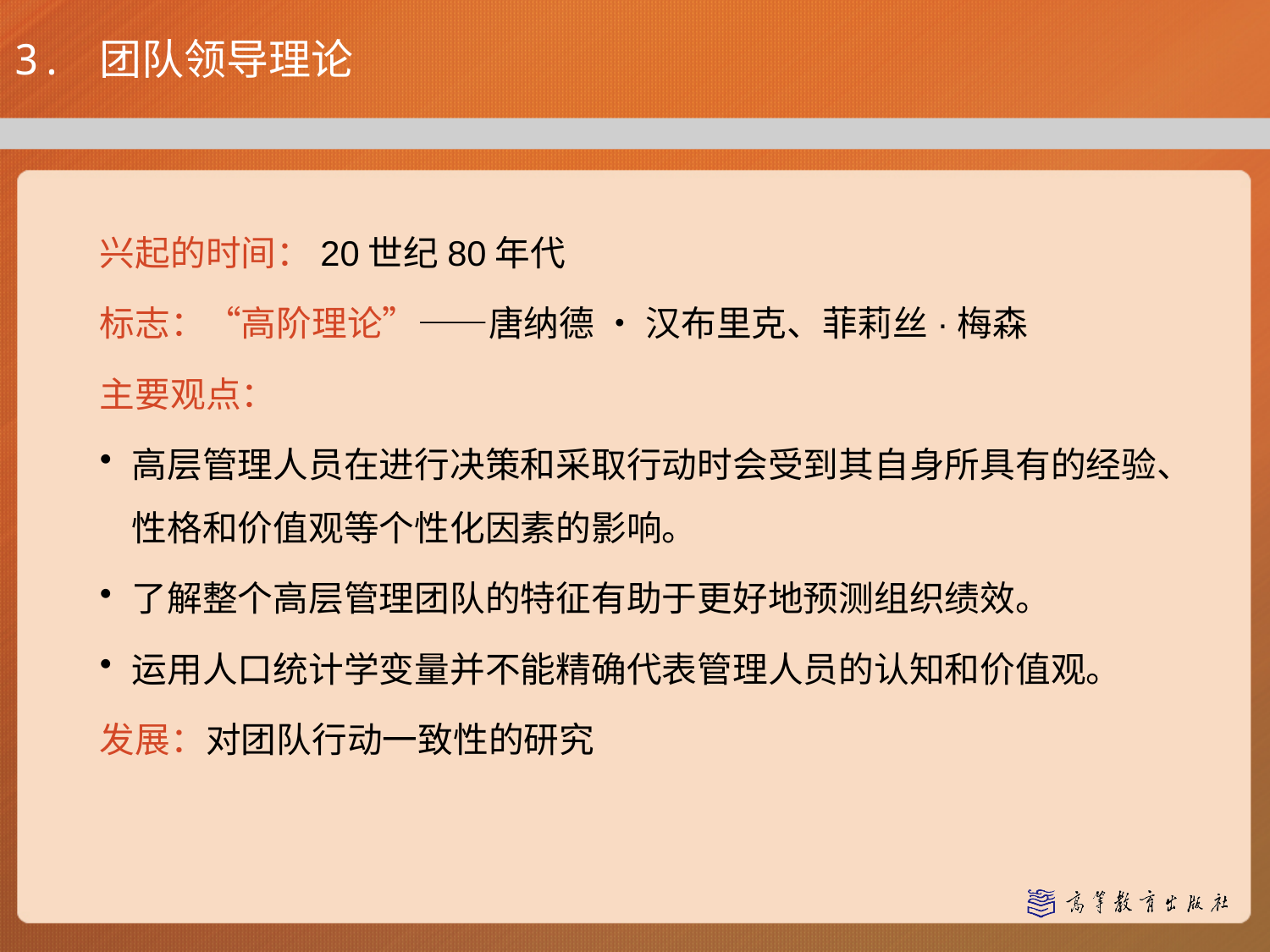

# 3. 团队领导理论
兴起的时间：20世纪80年代
标志：“高阶理论”——唐纳德 • 汉布里克、菲莉丝·梅森
主要观点：
高层管理人员在进行决策和采取行动时会受到其自身所具有的经验、性格和价值观等个性化因素的影响。
了解整个高层管理团队的特征有助于更好地预测组织绩效。
运用人口统计学变量并不能精确代表管理人员的认知和价值观。
发展：对团队行动一致性的研究